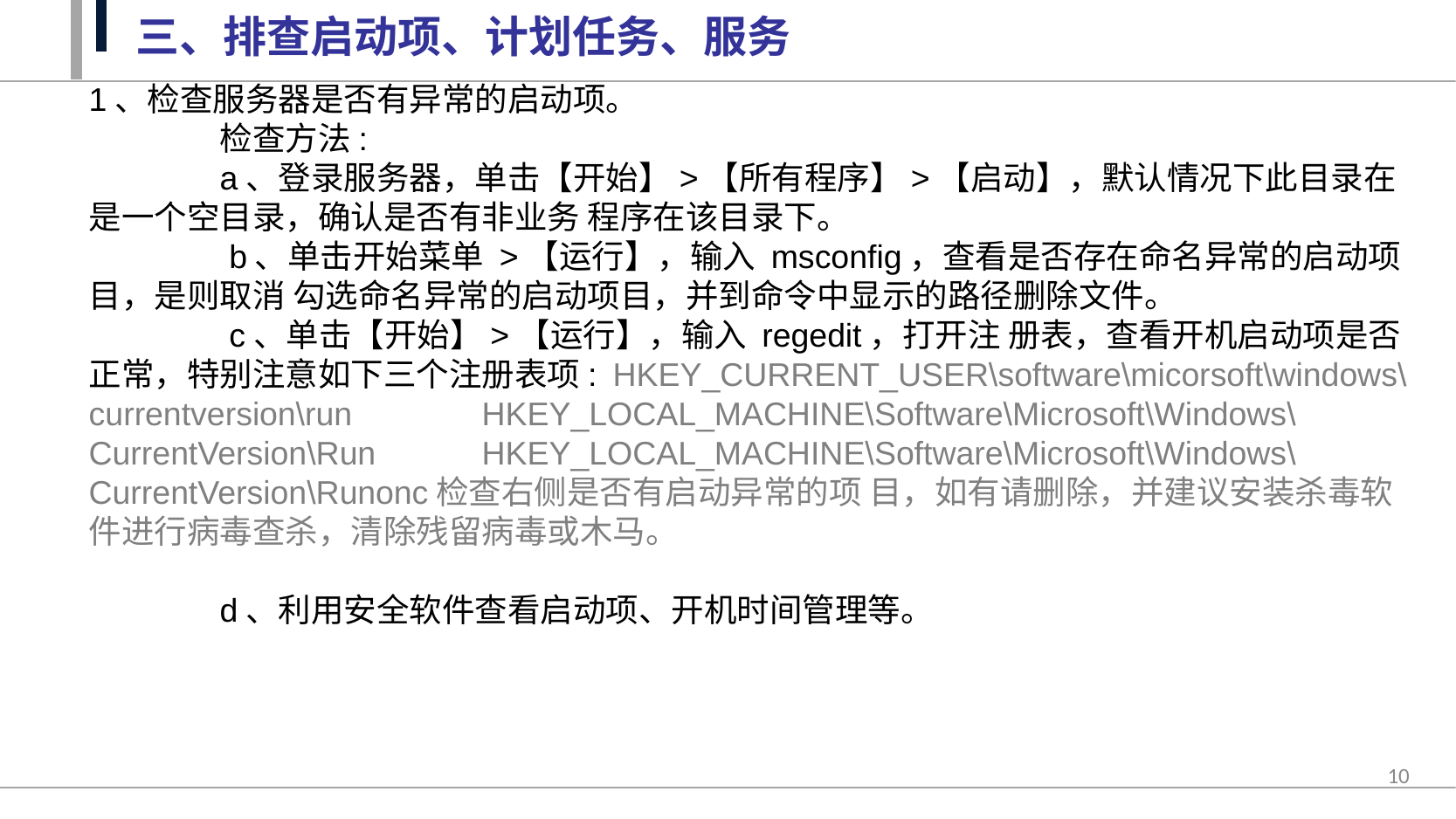

三、排查启动项、计划任务、服务
1、检查服务器是否有异常的启动项。
	检查方法:
	a、登录服务器，单击【开始】>【所有程序】>【启动】，默认情况下此目录在是一个空目录，确认是否有非业务 程序在该目录下。
	 b、单击开始菜单 >【运行】，输入 msconfig，查看是否存在命名异常的启动项目，是则取消 勾选命名异常的启动项目，并到命令中显示的路径删除文件。
	 c、单击【开始】>【运行】，输入 regedit，打开注 册表，查看开机启动项是否正常，特别注意如下三个注册表项: 	HKEY_CURRENT_USER\software\micorsoft\windows\currentversion\run 	HKEY_LOCAL_MACHINE\Software\Microsoft\Windows\CurrentVersion\Run 	HKEY_LOCAL_MACHINE\Software\Microsoft\Windows\CurrentVersion\Runonc检查右侧是否有启动异常的项 目，如有请删除，并建议安装杀毒软件进行病毒查杀，清除残留病毒或木马。

	d、利用安全软件查看启动项、开机时间管理等。
10